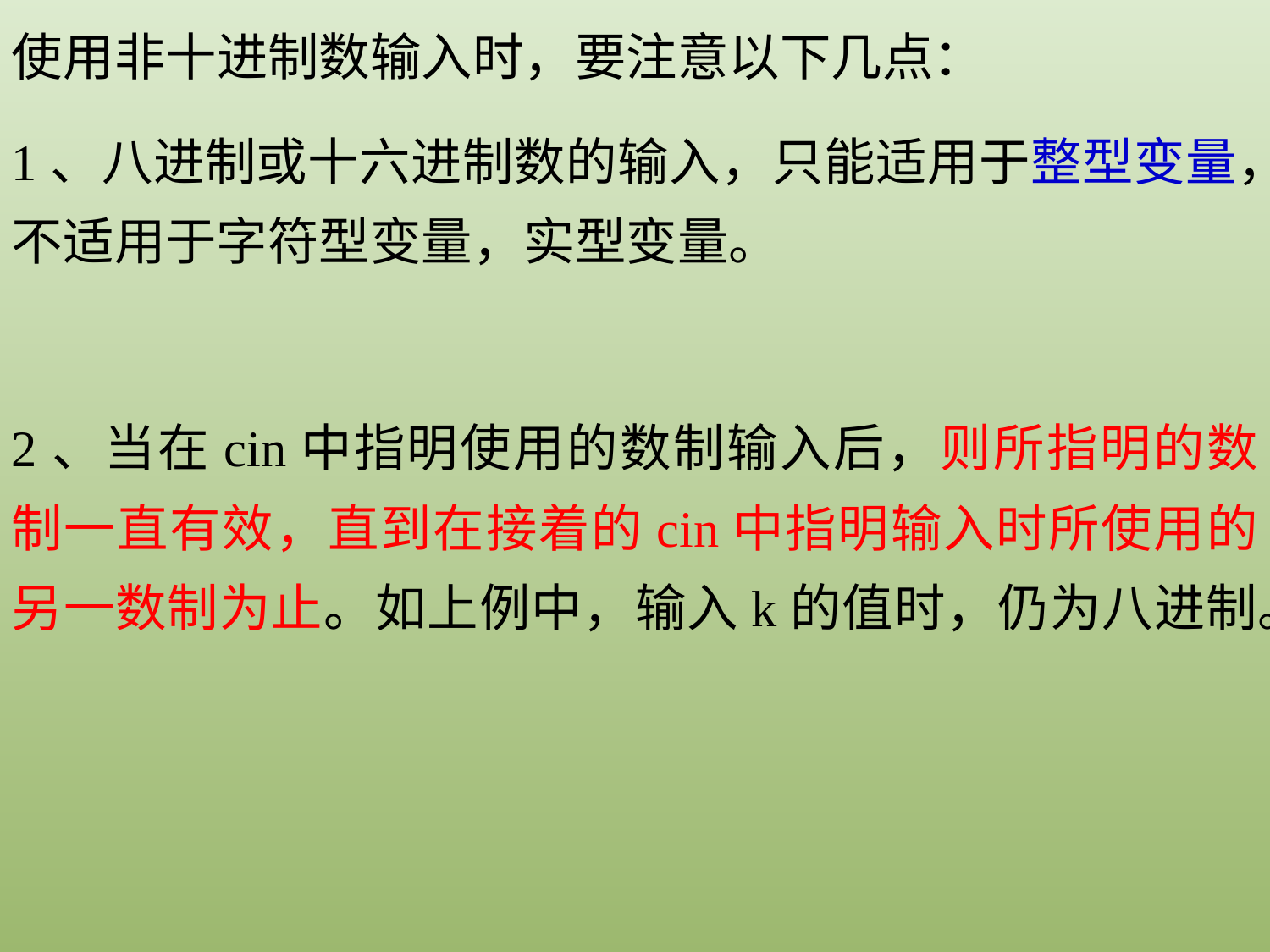

使用非十进制数输入时，要注意以下几点：
1、八进制或十六进制数的输入，只能适用于整型变量，不适用于字符型变量，实型变量。
2、当在cin中指明使用的数制输入后，则所指明的数制一直有效，直到在接着的cin中指明输入时所使用的另一数制为止。如上例中，输入k的值时，仍为八进制。
82